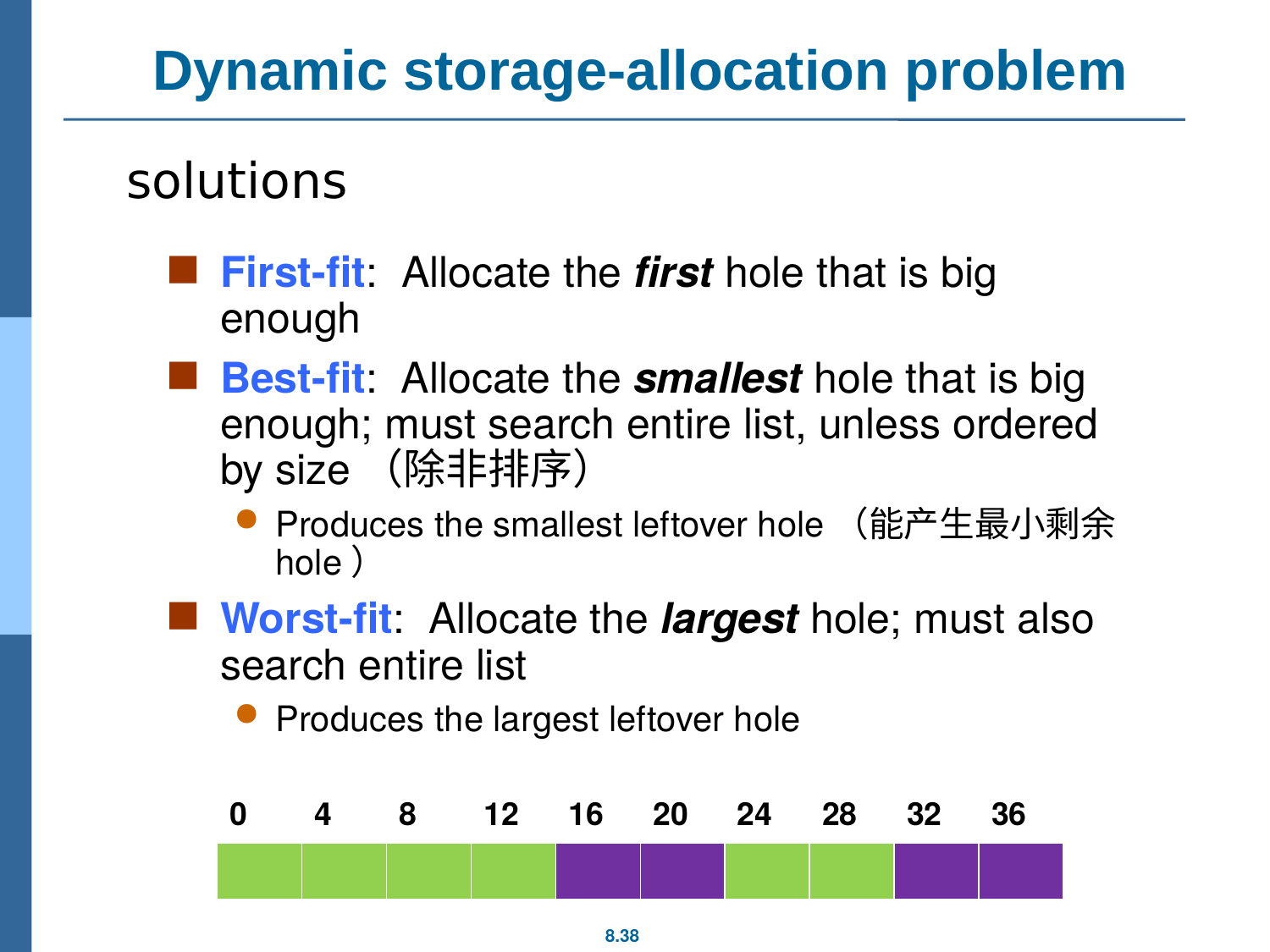

# Dynamic storage-allocation problem
solutions
First-fit:  Allocate the first hole that is big enough
Best-fit:  Allocate the smallest hole that is big enough; must search entire list, unless ordered by size（除非排序）
Produces the smallest leftover hole（能产生最小剩余hole）
Worst-fit:  Allocate the largest hole; must also search entire list
Produces the largest leftover hole
| 0 | 4 | 8 | 12 | 16 | 20 | 24 | 28 | 32 | 36 |
| --- | --- | --- | --- | --- | --- | --- | --- | --- | --- |
|  |  |  |  |  |  |  |  |  |  |